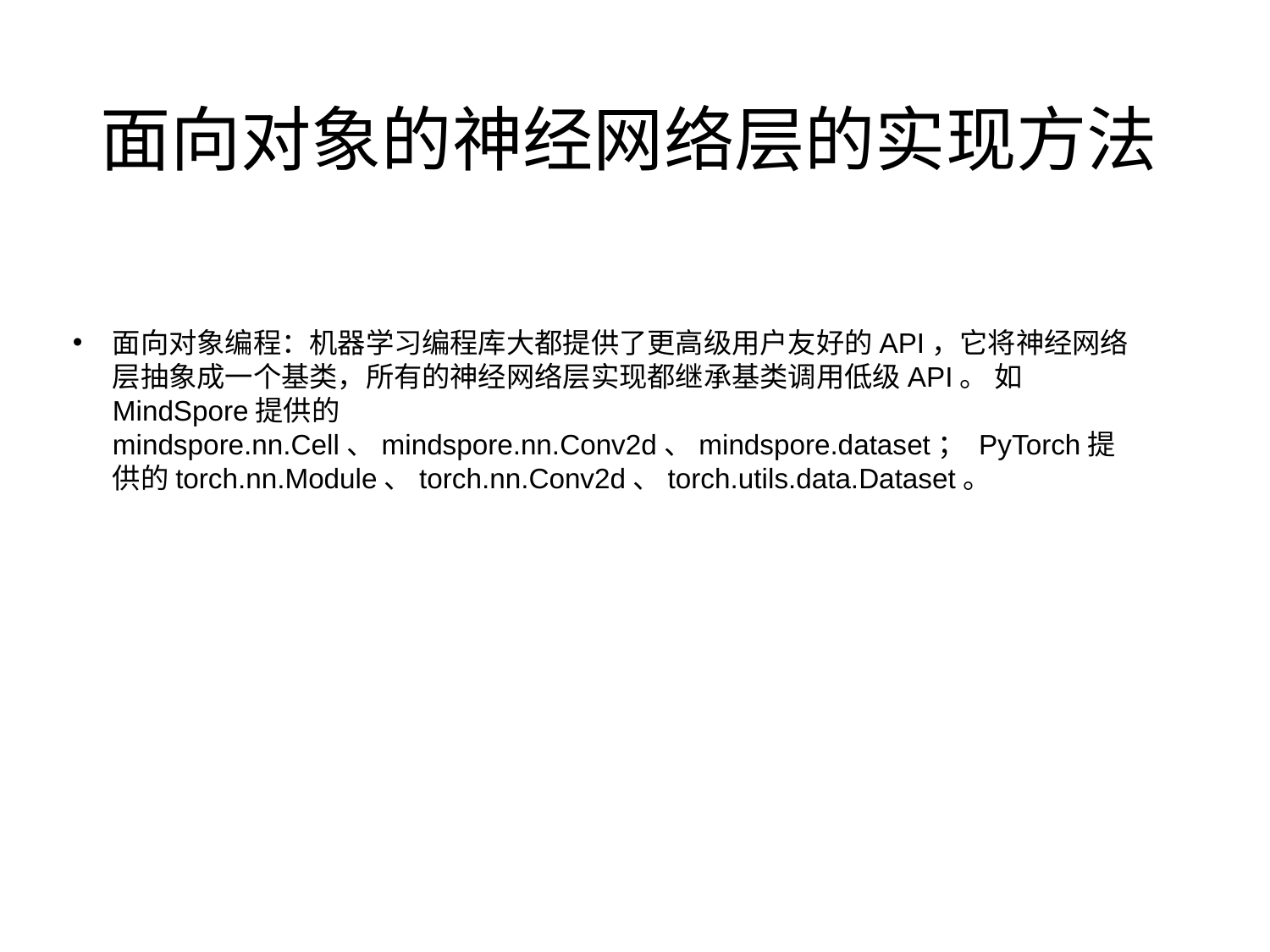

面向对象的神经网络层的实现方法
面向对象编程：机器学习编程库大都提供了更高级用户友好的API，它将神经网络层抽象成一个基类，所有的神经网络层实现都继承基类调用低级API。 如MindSpore提供的mindspore.nn.Cell、mindspore.nn.Conv2d、mindspore.dataset； PyTorch提供的torch.nn.Module、torch.nn.Conv2d、torch.utils.data.Dataset。